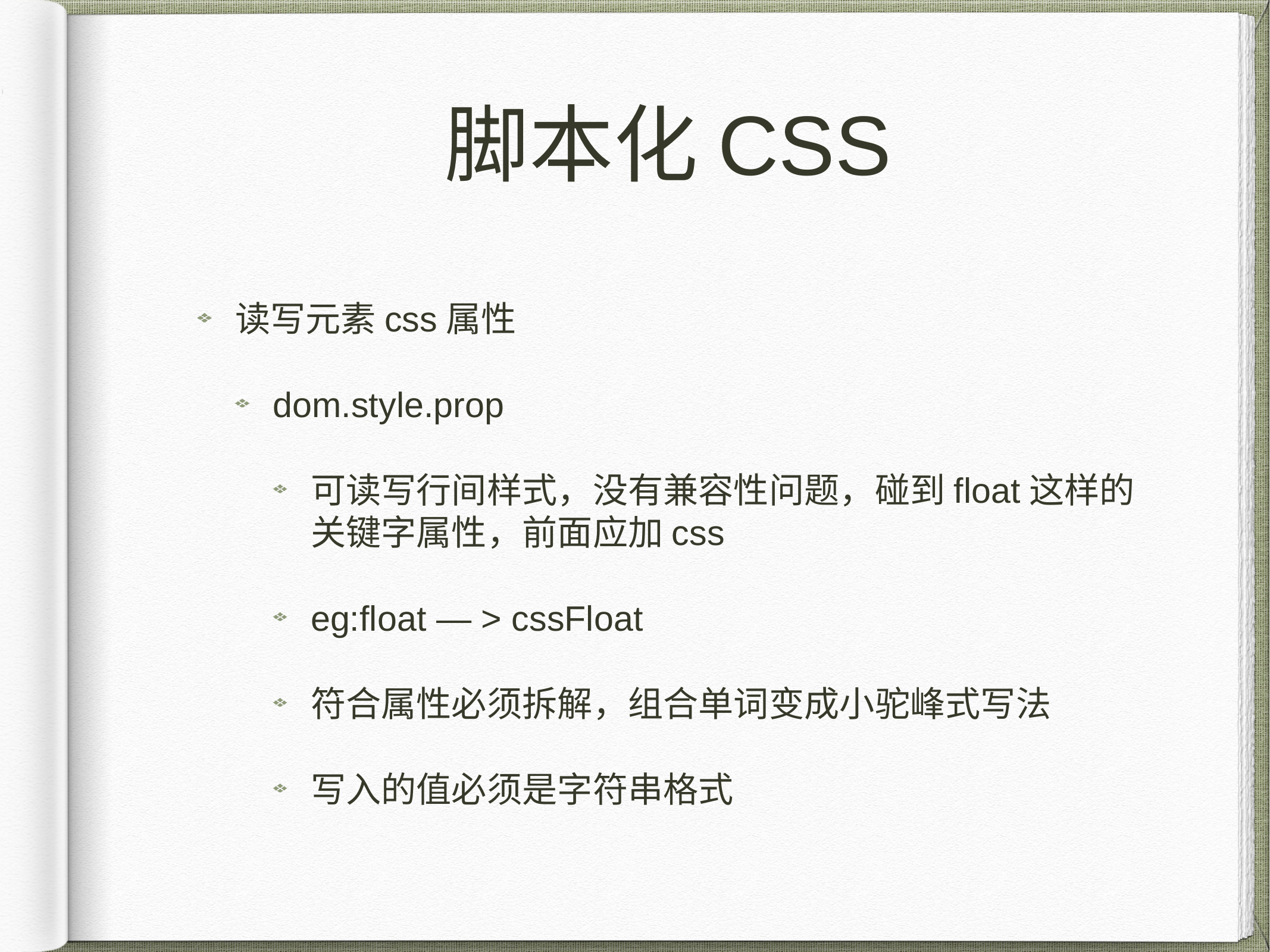

# 脚本化CSS
读写元素css属性
dom.style.prop
可读写行间样式，没有兼容性问题，碰到float这样的关键字属性，前面应加css
eg:float — > cssFloat
符合属性必须拆解，组合单词变成小驼峰式写法
写入的值必须是字符串格式